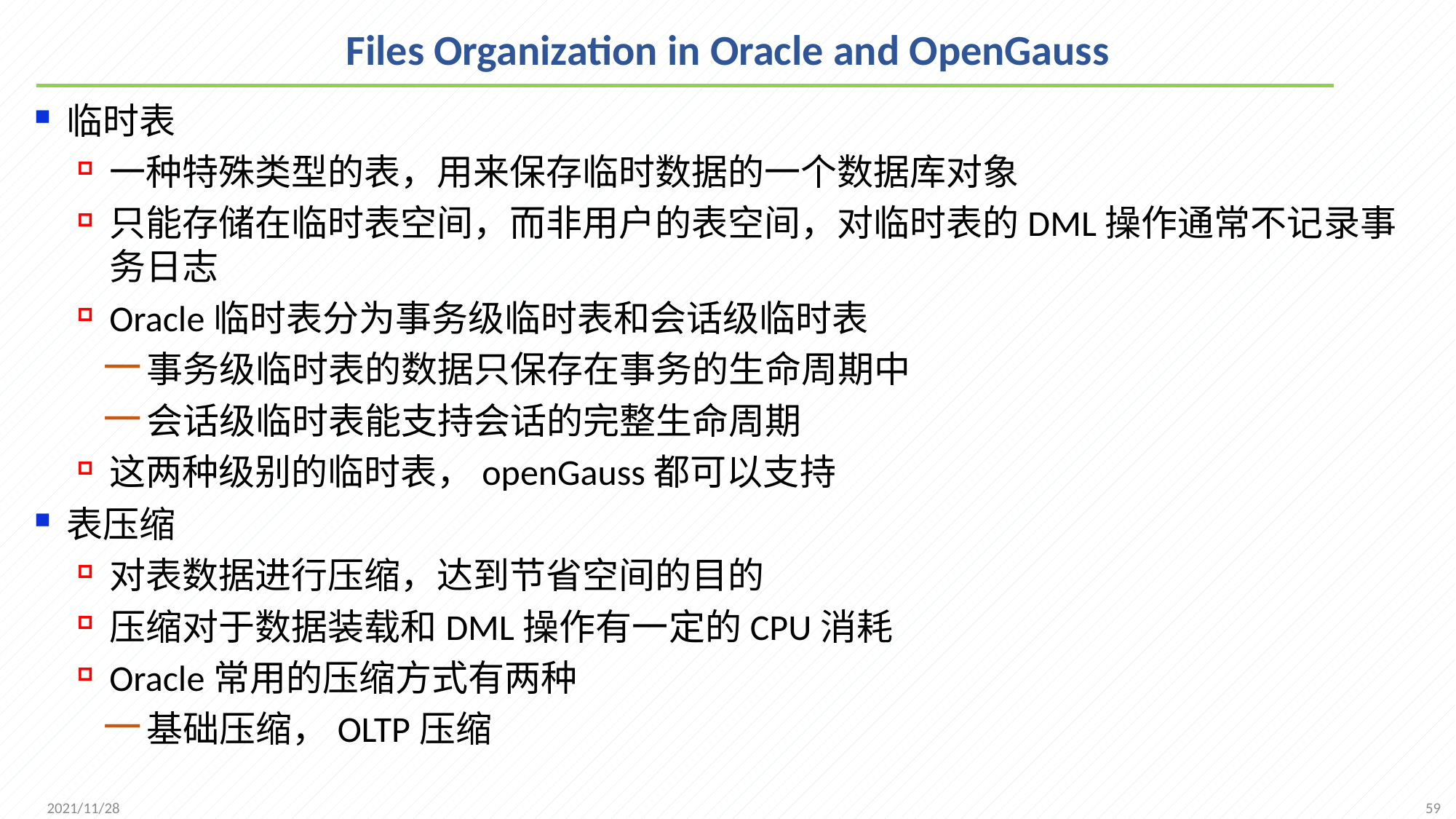

# Files Organization in Oracle and OpenGauss
临时表
一种特殊类型的表，用来保存临时数据的一个数据库对象
只能存储在临时表空间，而非用户的表空间，对临时表的DML操作通常不记录事务日志
Oracle临时表分为事务级临时表和会话级临时表
事务级临时表的数据只保存在事务的生命周期中
会话级临时表能支持会话的完整生命周期
这两种级别的临时表，openGauss都可以支持
表压缩
对表数据进行压缩，达到节省空间的目的
压缩对于数据装载和DML操作有一定的CPU消耗
Oracle常用的压缩方式有两种
基础压缩，OLTP压缩
59
2021/11/28